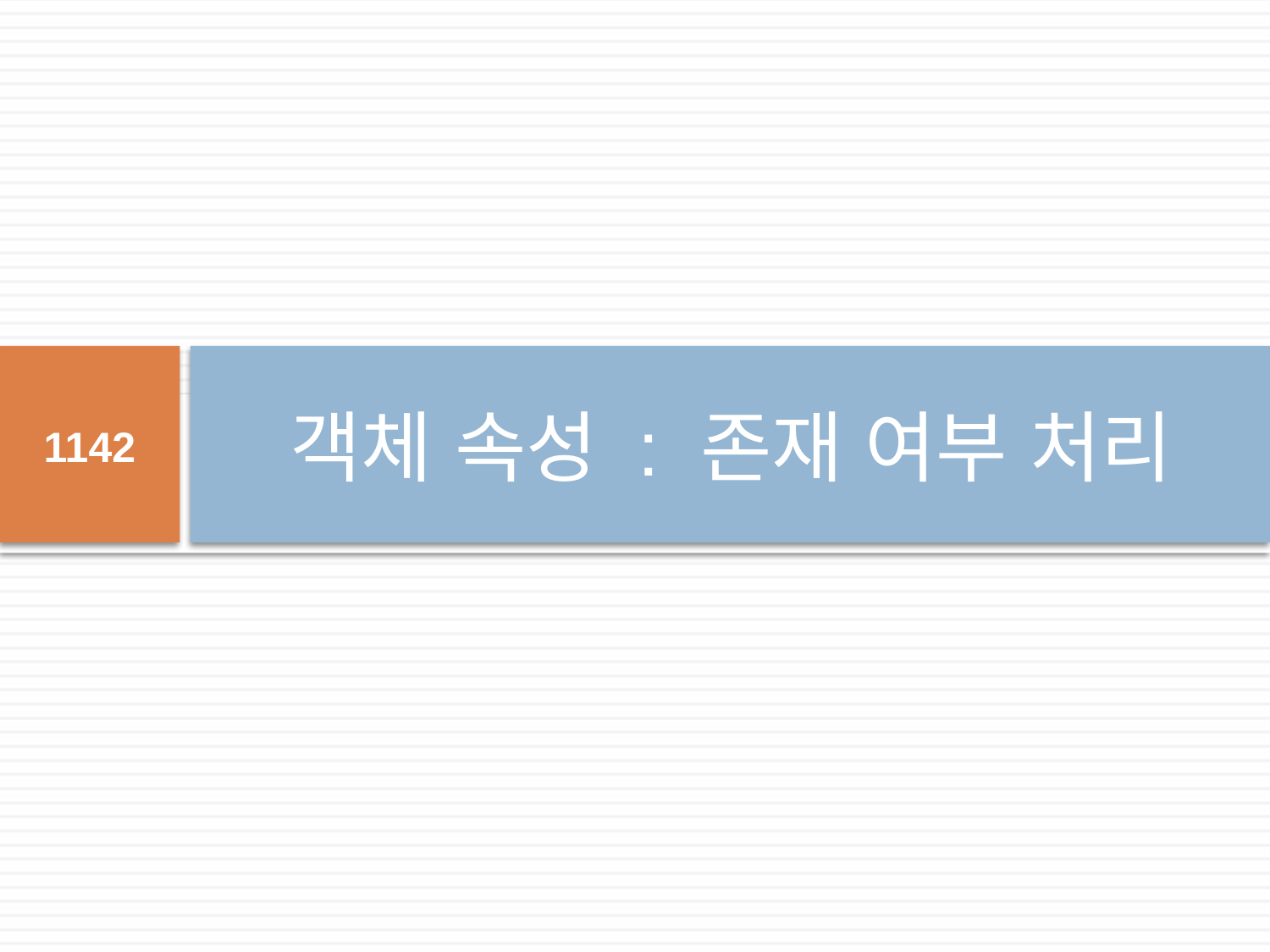

# 객체 속성 : 존재 여부 처리
1142